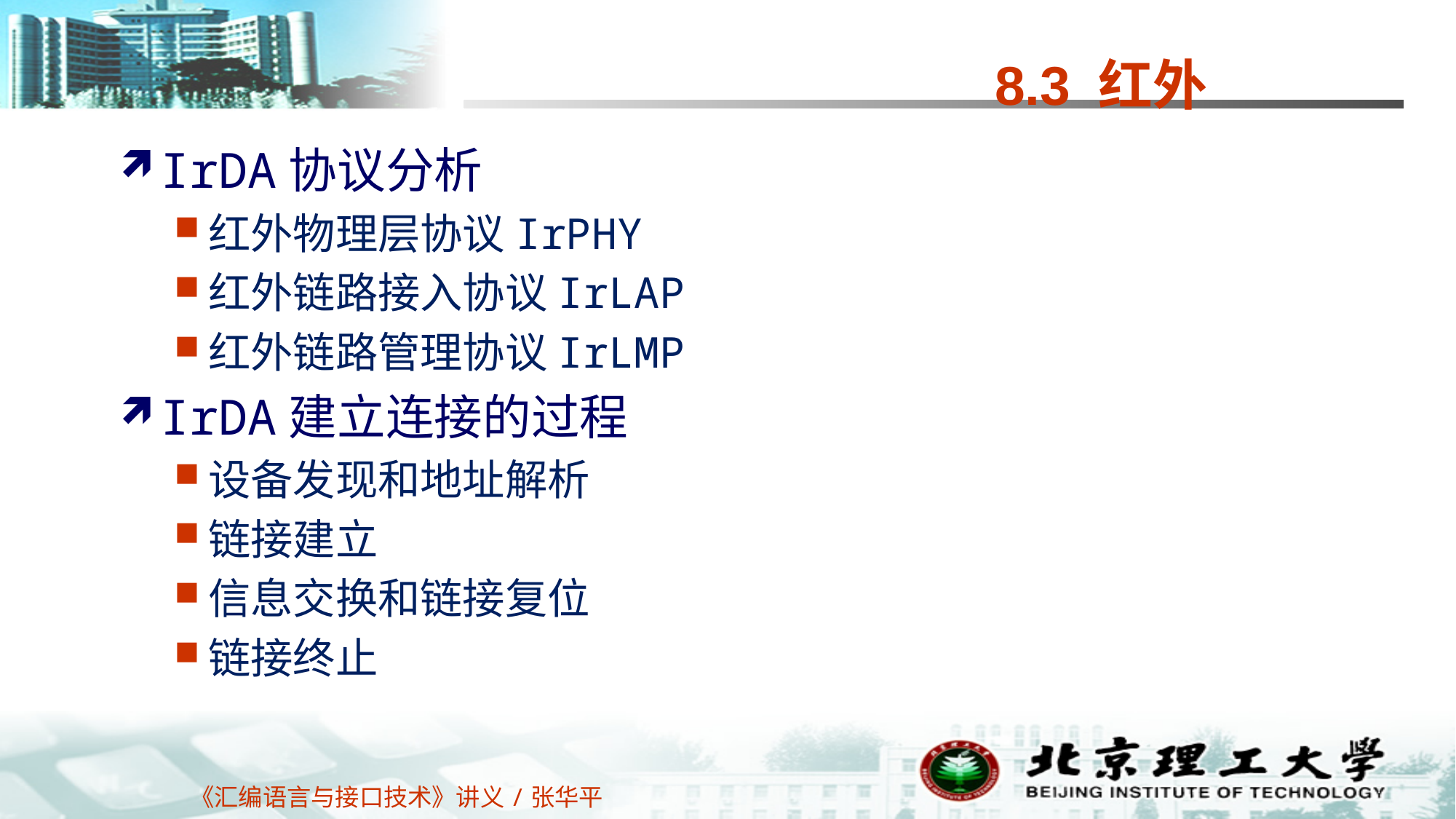

# 8.3 红外
IrDA协议分析
红外物理层协议IrPHY
红外链路接入协议IrLAP
红外链路管理协议IrLMP
IrDA建立连接的过程
设备发现和地址解析
链接建立
信息交换和链接复位
链接终止